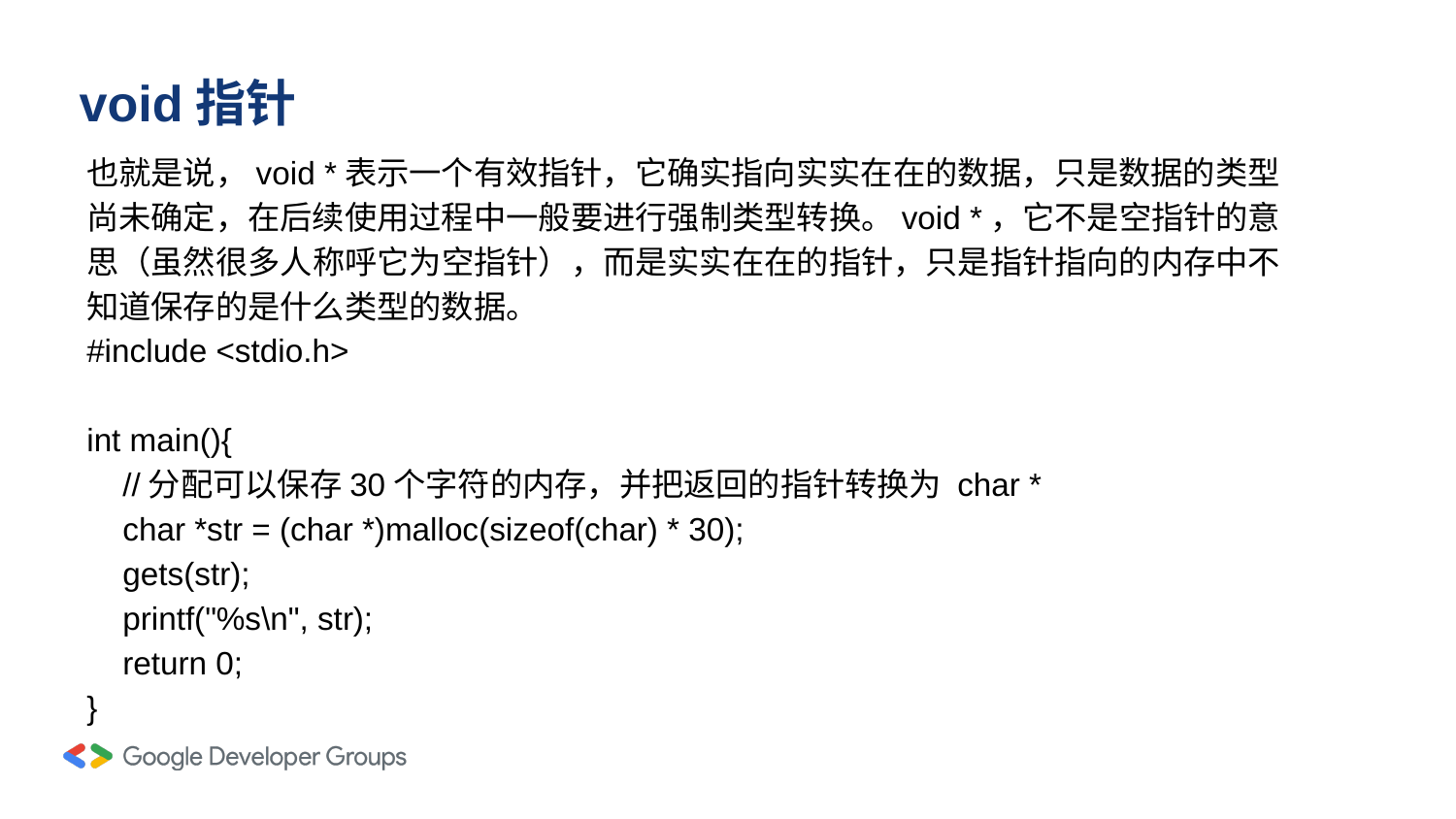

# void指针
也就是说，void *表示一个有效指针，它确实指向实实在在的数据，只是数据的类型尚未确定，在后续使用过程中一般要进行强制类型转换。void *，它不是空指针的意思（虽然很多人称呼它为空指针），而是实实在在的指针，只是指针指向的内存中不知道保存的是什么类型的数据。
#include <stdio.h>

int main(){
    //分配可以保存30个字符的内存，并把返回的指针转换为 char *
    char *str = (char *)malloc(sizeof(char) * 30);
    gets(str);
    printf("%s\n", str);
    return 0;
}